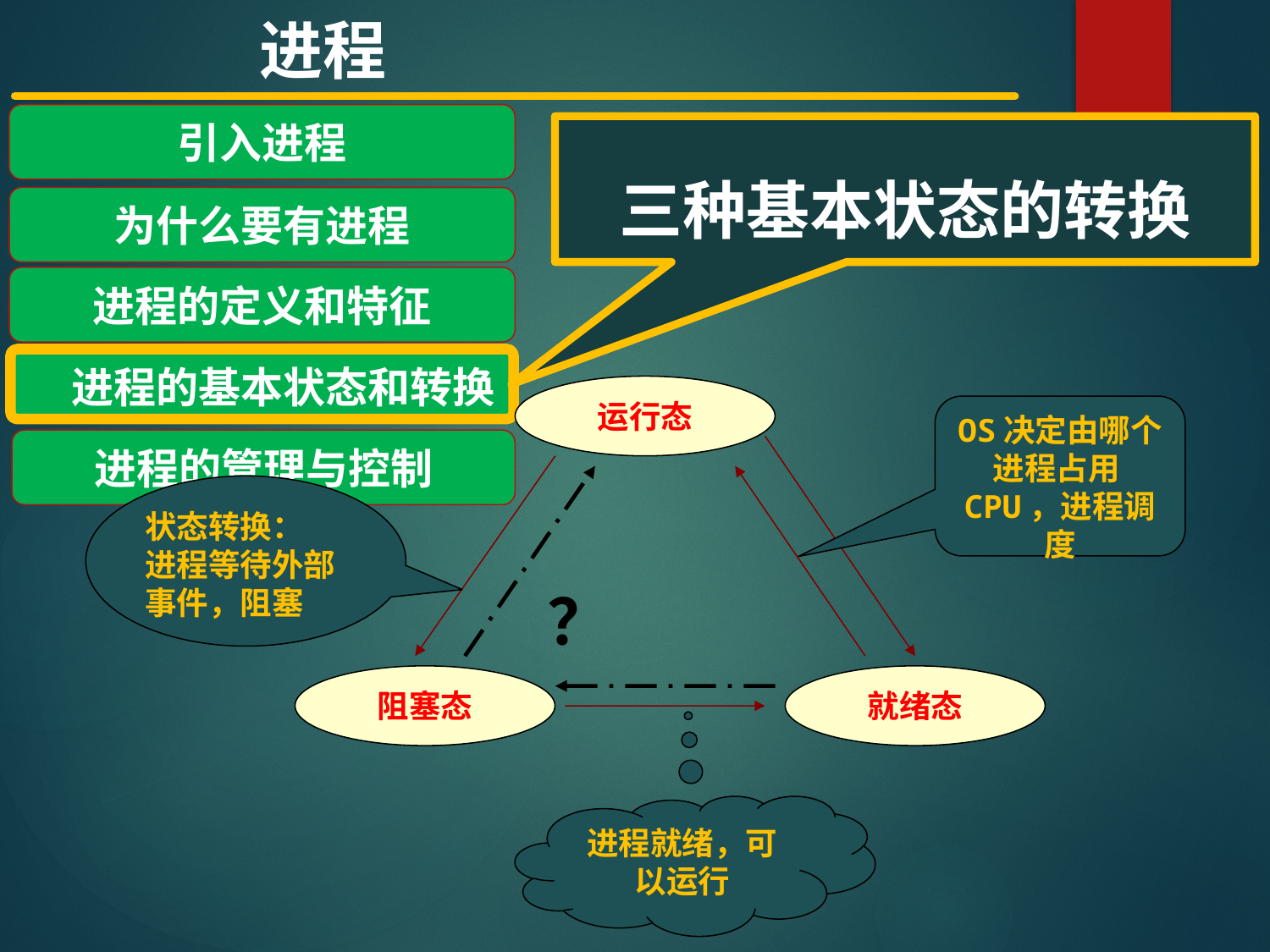

进程
引入进程
为什么要有进程
进程的定义和特征
   进程的基本状态和转换
进程的管理与控制
三种基本状态的转换

运行态
OS决定由哪个进程占用CPU，进程调度

状态转换：
进程等待外部事件，阻塞

？
阻塞态
就绪态

进程就绪，可以运行